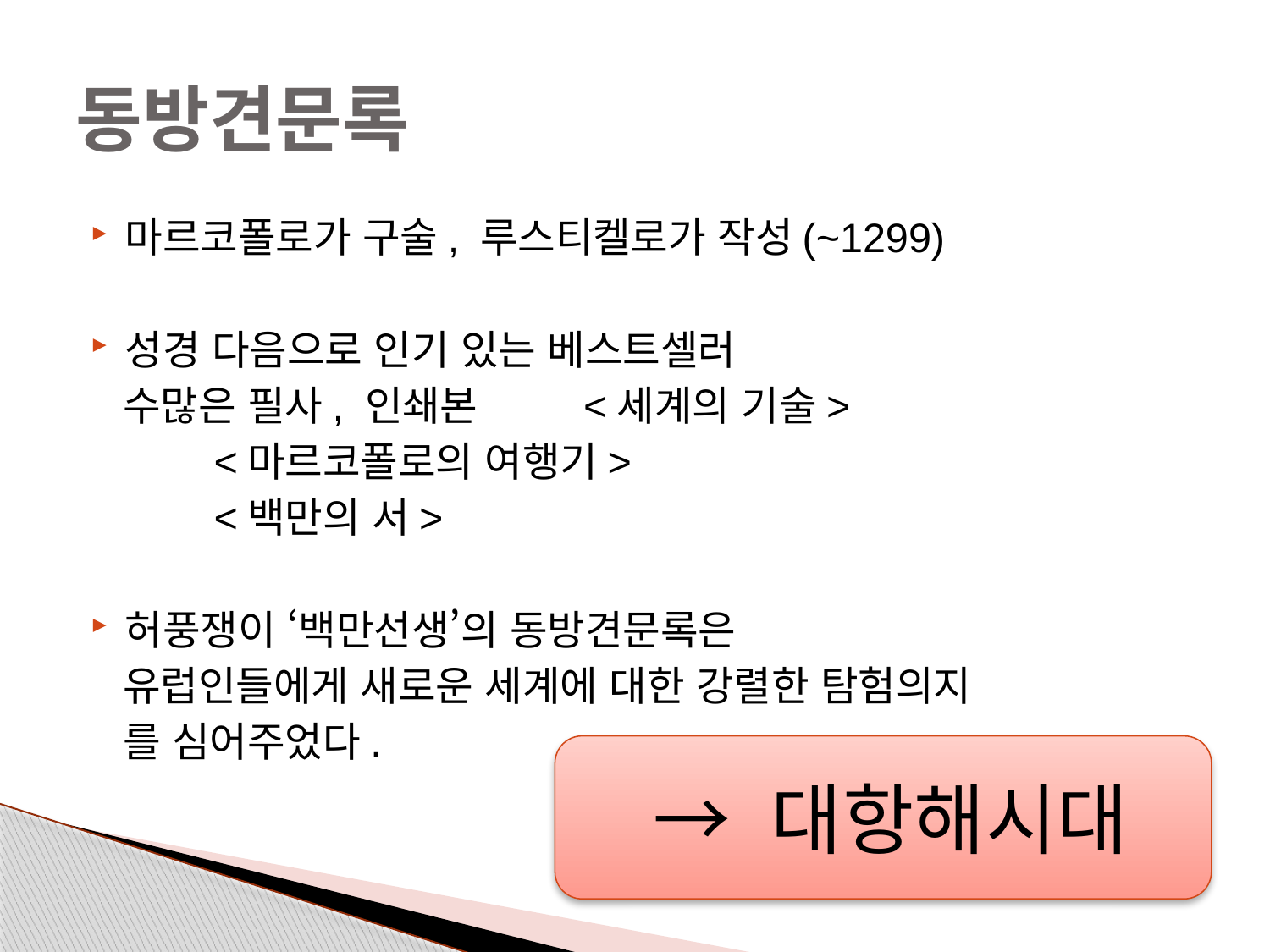

# 동방견문록
마르코폴로가 구술, 루스티켈로가 작성(~1299)

성경 다음으로 인기 있는 베스트셀러
  수많은 필사, 인쇄본   	<세계의 기술>
 				<마르코폴로의 여행기>
  				<백만의 서>

허풍쟁이 ‘백만선생’의 동방견문록은
  유럽인들에게 새로운 세계에 대한 강렬한 탐험의지
  를 심어주었다.

→ 대항해시대